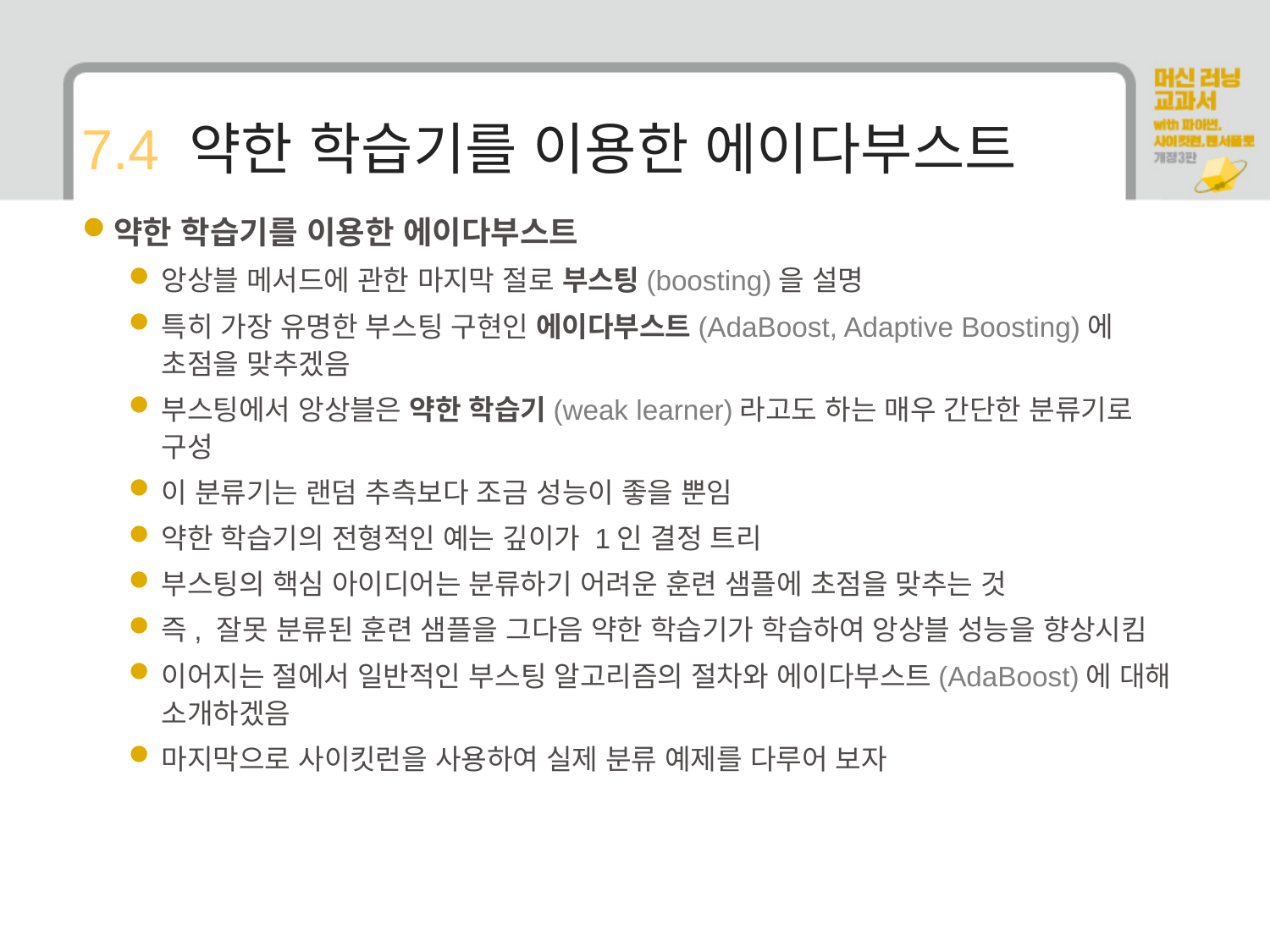

# 7.4 약한 학습기를 이용한 에이다부스트
약한 학습기를 이용한 에이다부스트
앙상블 메서드에 관한 마지막 절로 부스팅(boosting)을 설명
특히 가장 유명한 부스팅 구현인 에이다부스트(AdaBoost, Adaptive Boosting)에 초점을 맞추겠음
부스팅에서 앙상블은 약한 학습기(weak learner)라고도 하는 매우 간단한 분류기로 구성
이 분류기는 랜덤 추측보다 조금 성능이 좋을 뿐임
약한 학습기의 전형적인 예는 깊이가 1인 결정 트리
부스팅의 핵심 아이디어는 분류하기 어려운 훈련 샘플에 초점을 맞추는 것
즉, 잘못 분류된 훈련 샘플을 그다음 약한 학습기가 학습하여 앙상블 성능을 향상시킴
이어지는 절에서 일반적인 부스팅 알고리즘의 절차와 에이다부스트(AdaBoost)에 대해 소개하겠음
마지막으로 사이킷런을 사용하여 실제 분류 예제를 다루어 보자